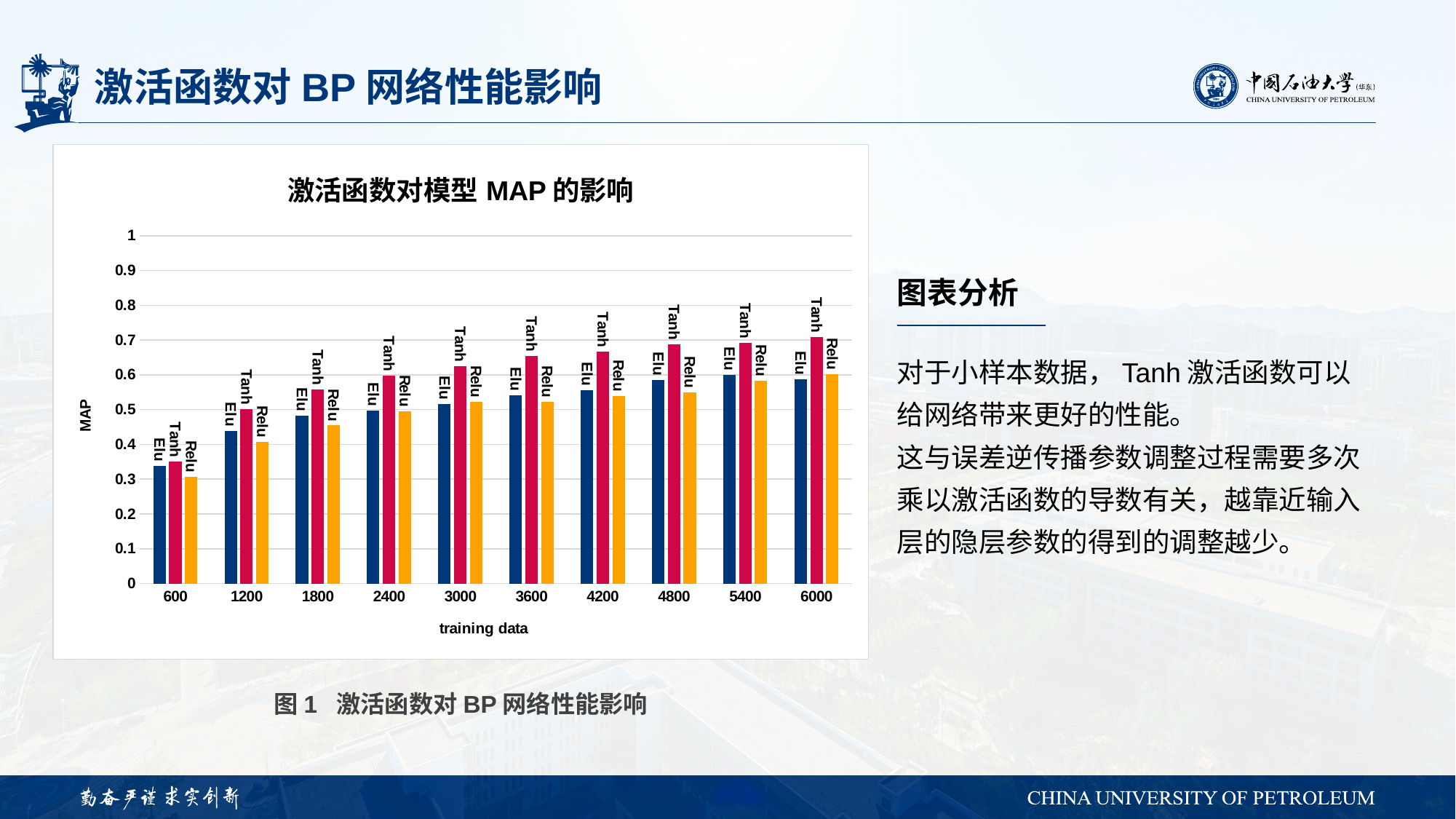

# 激活函数对BP网络性能影响

### Chart: 激活函数对模型MAP的影响

| Category | Elu | Tanh | Relu |
|---|---|---|---|
| 600 | 0.338163776154806 | 0.350570081833945 | 0.306076838329684 |
| 1200 | 0.43917269752762 | 0.501913543593163 | 0.406239496731638 |
| 1800 | 0.482211937093762 | 0.55855067625039 | 0.45419802959494 |
| 2400 | 0.497479703156816 | 0.597567000457477 | 0.495654870803373 |
| 3000 | 0.515261426790421 | 0.624639119831435 | 0.521561361686729 |
| 3600 | 0.541461612273587 | 0.654942084817637 | 0.522757493962027 |
| 4200 | 0.555711357709166 | 0.66671573198376 | 0.539511985324855 |
| 4800 | 0.584261210062436 | 0.688343259803298 | 0.549657126114977 |
| 5400 | 0.599255377733734 | 0.692582385605756 | 0.582043078116121 |
| 6000 | 0.587219219426341 | 0.708976608053954 | 0.601168686722871 |
图表分析
对于小样本数据，Tanh激活函数可以给网络带来更好的性能。
这与误差逆传播参数调整过程需要多次乘以激活函数的导数有关，越靠近输入层的隐层参数的得到的调整越少。
图1  激活函数对BP网络性能影响